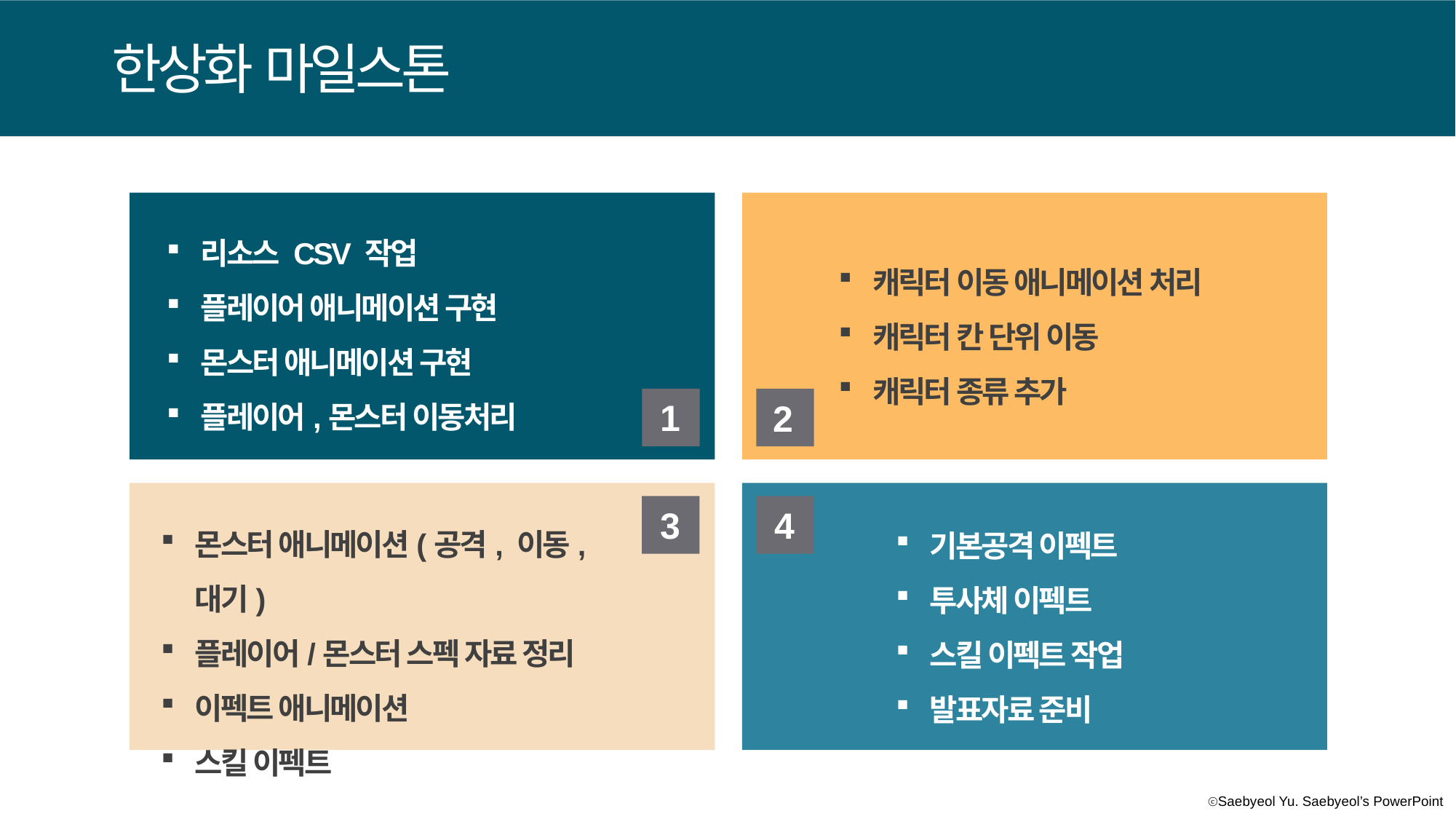

한상화 마일스톤

리소스 CSV 작업
플레이어 애니메이션 구현
몬스터 애니메이션 구현
플레이어,몬스터 이동처리
캐릭터 이동 애니메이션 처리
캐릭터 칸 단위 이동
캐릭터 종류 추가

1
2

4
3
몬스터 애니메이션(공격, 이동, 대기)
플레이어/몬스터 스펙 자료 정리
이펙트 애니메이션
스킬 이펙트
기본공격 이펙트
투사체 이펙트
스킬 이펙트 작업
발표자료 준비